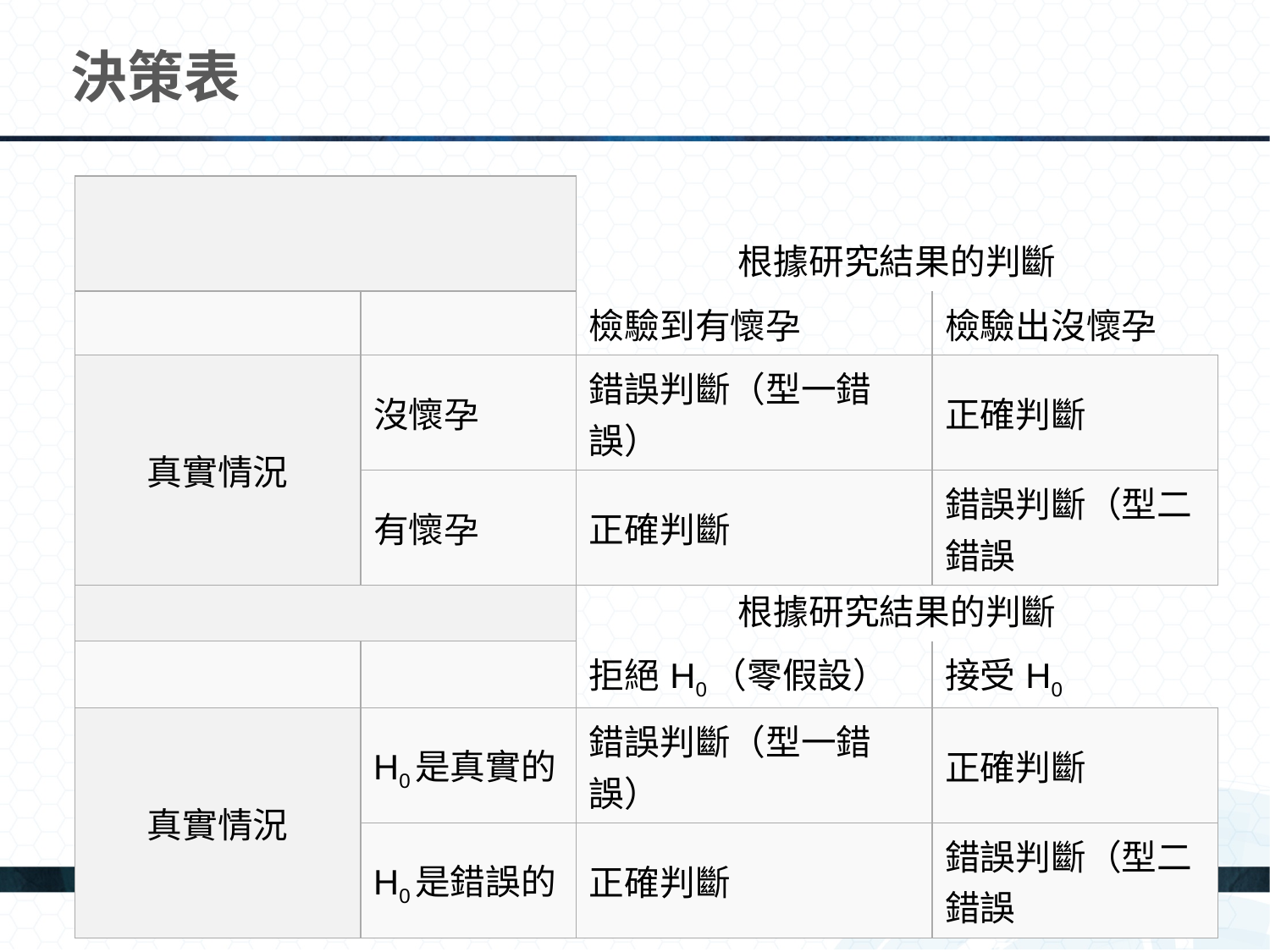

# 決策表
|  |  | 根據研究結果的判斷 |  |
| --- | --- | --- | --- |
|  |  | 檢驗到有懷孕 | 檢驗出沒懷孕 |
| 真實情況 | 沒懷孕 | 錯誤判斷（型一錯誤） | 正確判斷 |
|  | 有懷孕 | 正確判斷 | 錯誤判斷（型二錯誤 |
|  |  | 根據研究結果的判斷 |  |
| --- | --- | --- | --- |
|  |  | 拒絕H0（零假設） | 接受H0 |
| 真實情況 | H0是真實的 | 錯誤判斷（型一錯誤） | 正確判斷 |
|  | H0是錯誤的 | 正確判斷 | 錯誤判斷（型二錯誤 |